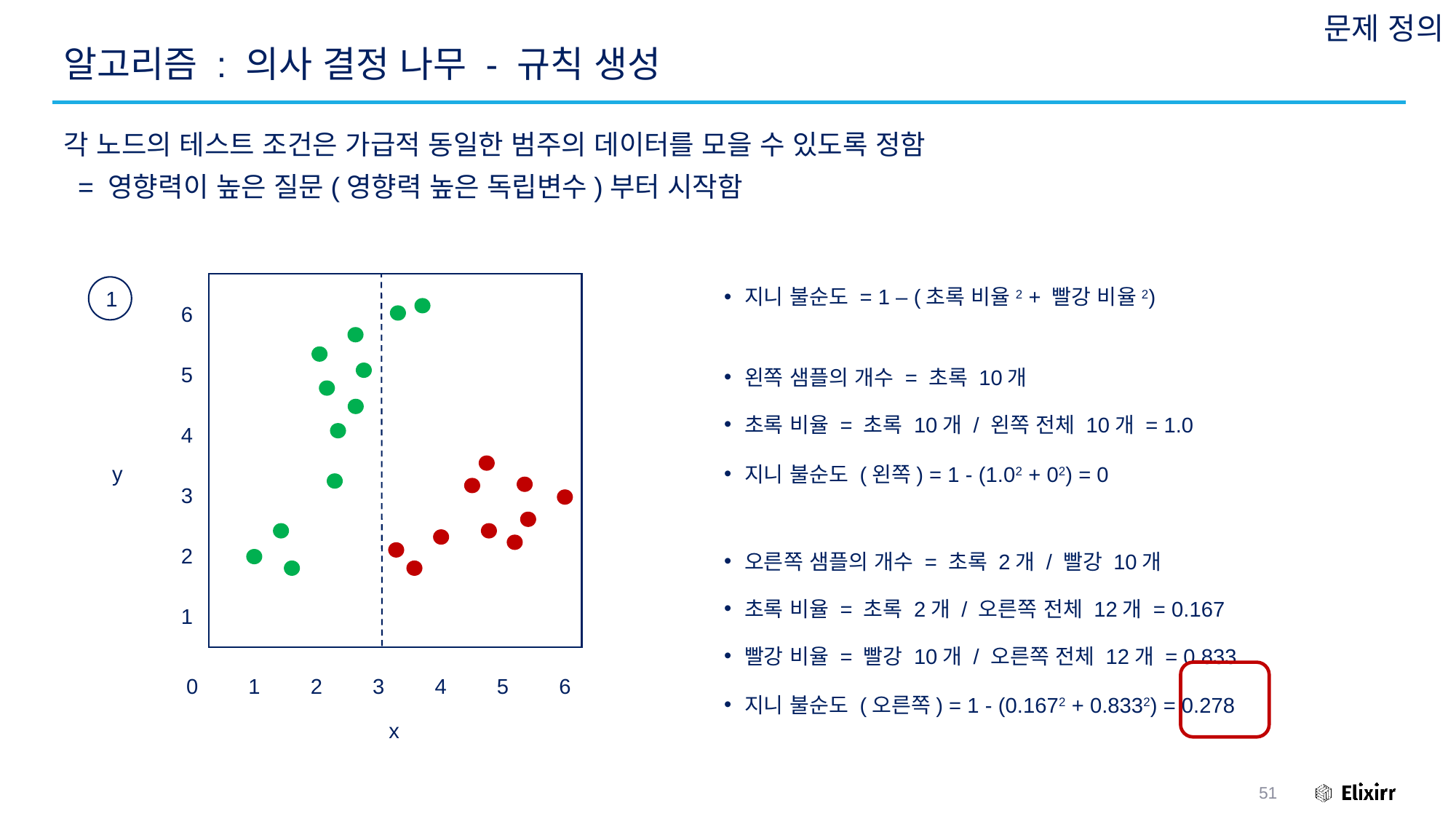

문제 정의
# 알고리즘 : 의사 결정 나무 - 규칙 생성
각 노드의 테스트 조건은 가급적 동일한 범주의 데이터를 모을 수 있도록 정함
 = 영향력이 높은 질문(영향력 높은 독립변수)부터 시작함
지니 불순도 = 1 – (초록 비율2 + 빨강 비율2)

6
1

5
왼쪽 샘플의 개수 = 초록 10개
초록 비율 = 초록 10개 / 왼쪽 전체 10개 = 1.0

4

y
지니 불순도 (왼쪽) = 1 - (1.02 + 02) = 0

3

2
오른쪽 샘플의 개수 = 초록 2개 / 빨강 10개
초록 비율 = 초록 2개 / 오른쪽 전체 12개 = 0.167
빨강 비율 = 빨강 10개 / 오른쪽 전체 12개 = 0.833

1
0
1
2
3
4
5
6

지니 불순도 (오른쪽) = 1 - (0.1672 + 0.8332) = 0.278
x
51